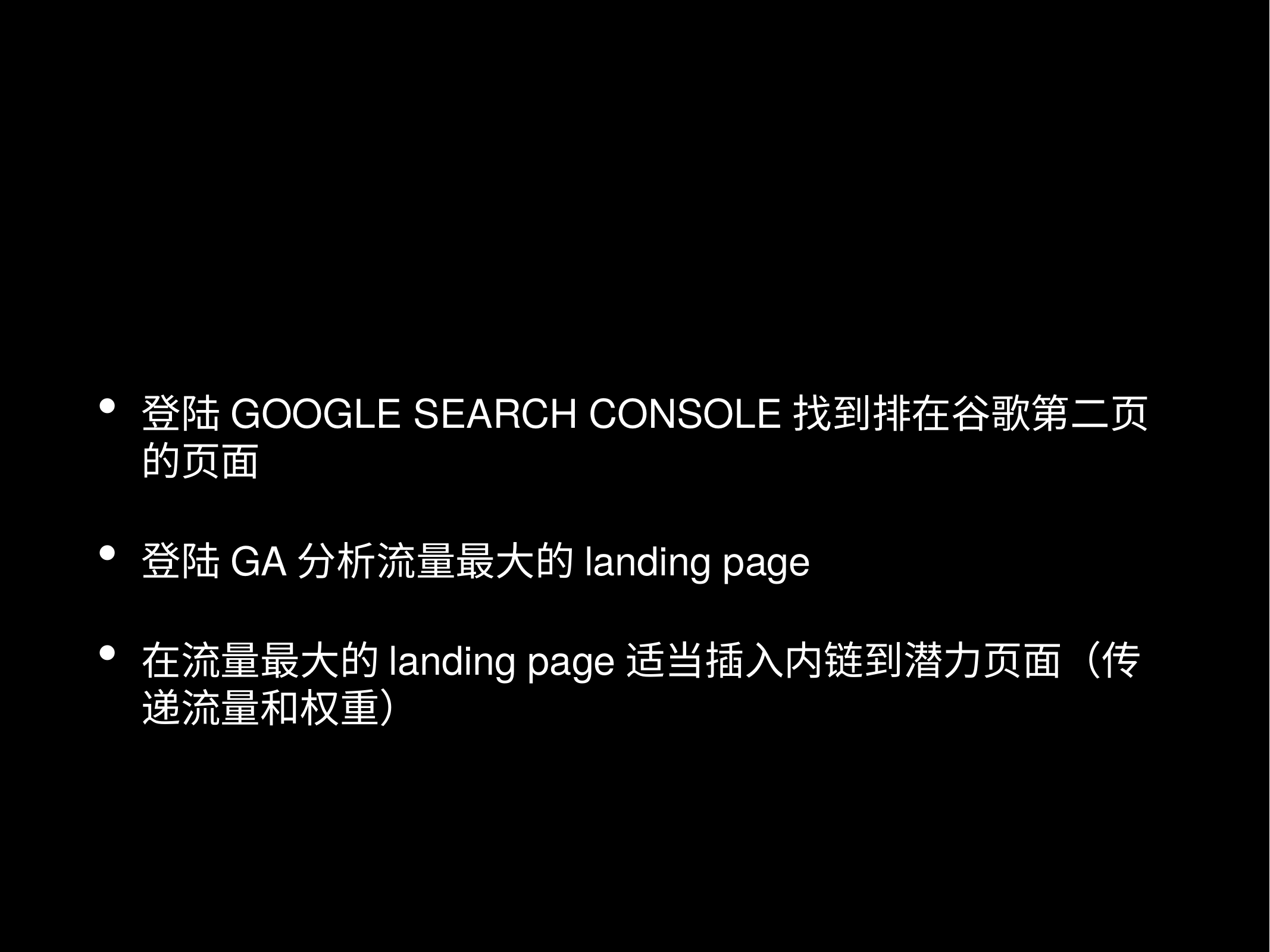

#
登陆GOOGLE SEARCH CONSOLE找到排在谷歌第二页的页面
登陆GA分析流量最大的landing page
在流量最大的landing page适当插入内链到潜力页面（传递流量和权重）